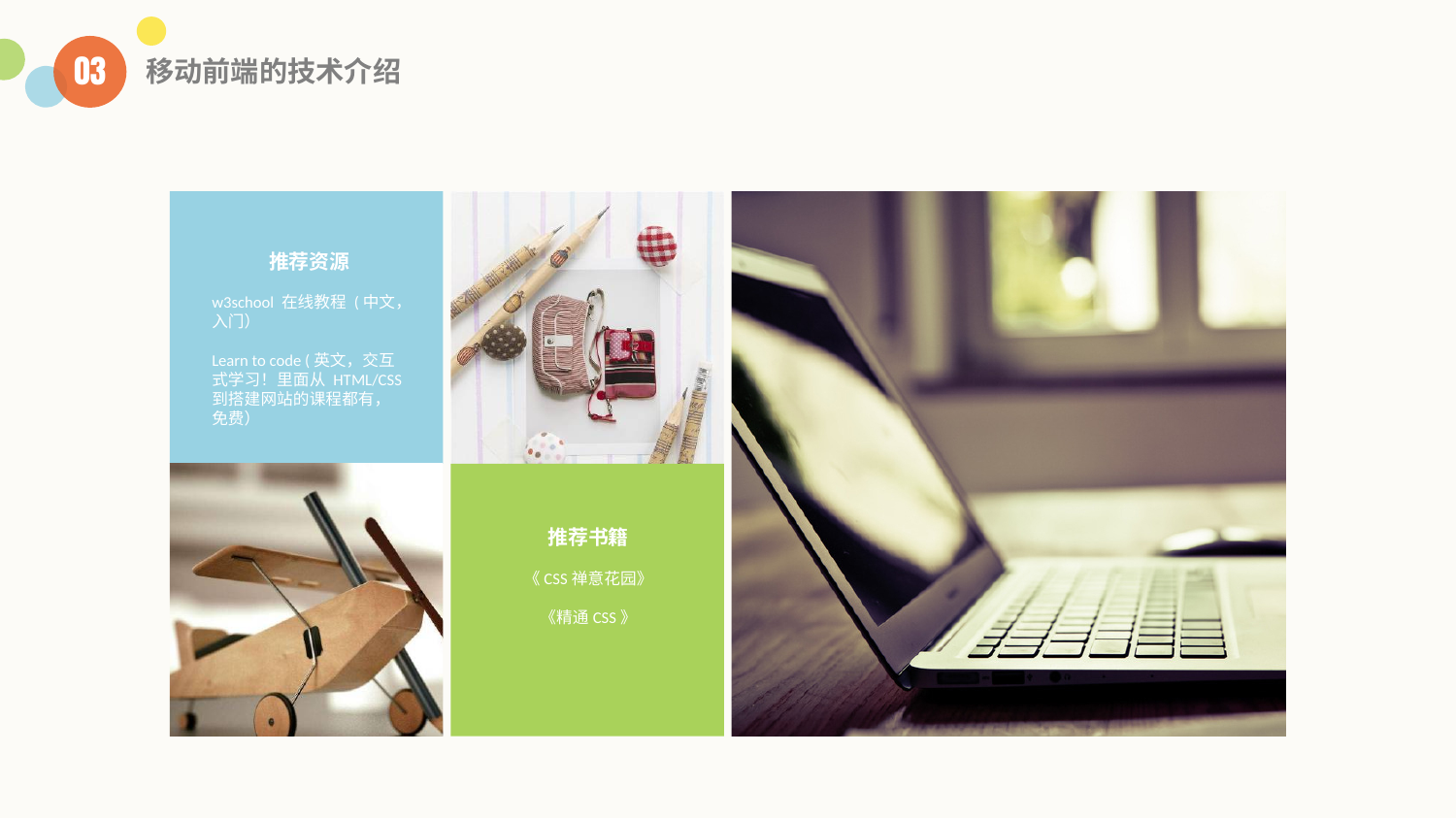

03
移动前端的技术介绍

推荐资源

w3school 在线教程 (中文，入门）

Learn to code (英文，交互式学习！里面从 HTML/CSS 到搭建网站的课程都有，免费）

推荐书籍

《CSS禅意花园》

《精通CSS》